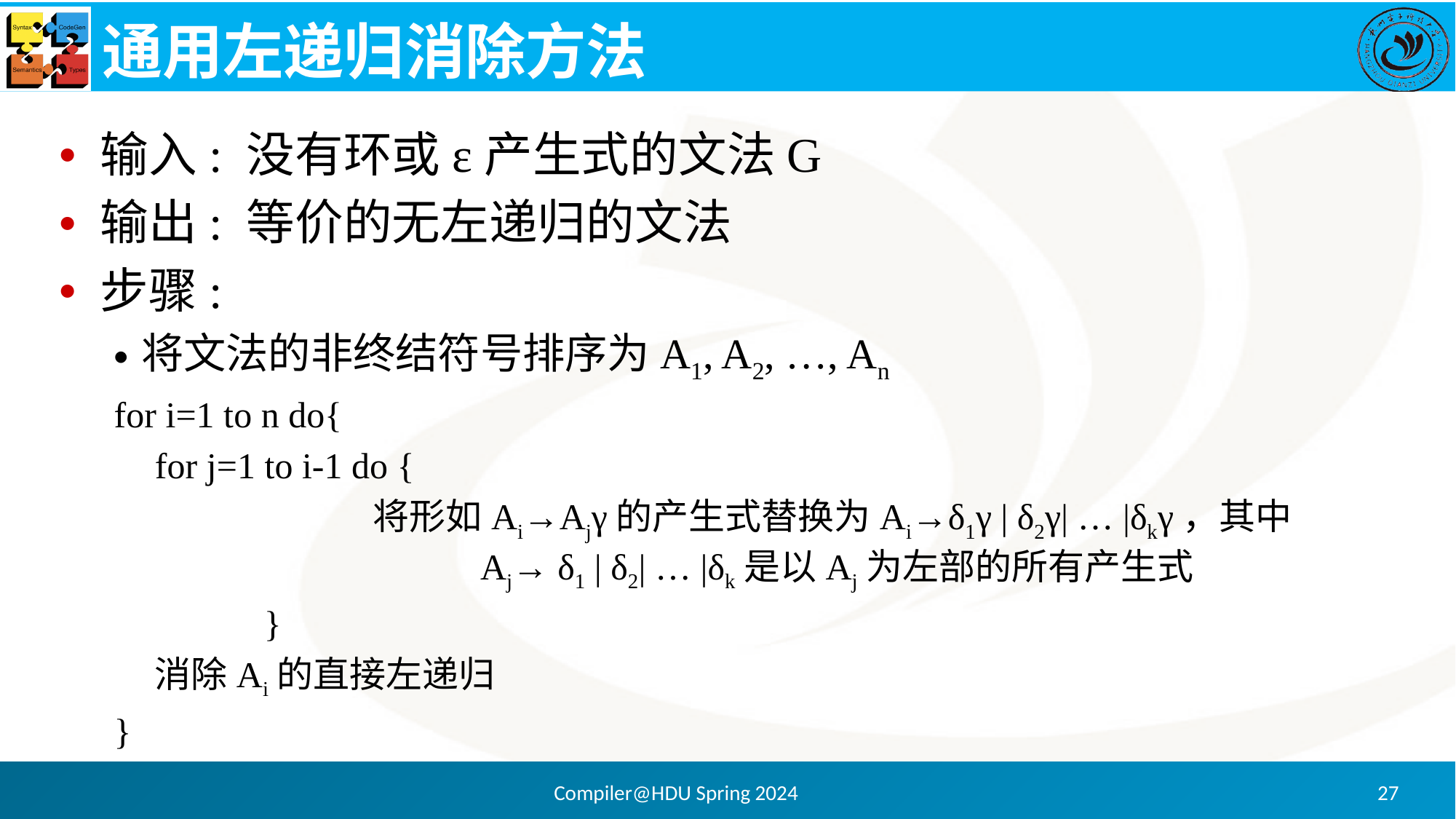

# 通用左递归消除方法
输入: 没有环或ε产生式的文法G
输出: 等价的无左递归的文法
步骤:
将文法的非终结符号排序为A1, A2, …, An
for i=1 to n do{
for j=1 to i-1 do {
		将形如Ai→Ajγ的产生式替换为Ai→δ1γ | δ2γ| … |δkγ，其中			            Aj→ δ1 | δ2| … |δk是以Aj为左部的所有产生式
	}
消除Ai的直接左递归
}

Compiler@HDU Spring 2024
27